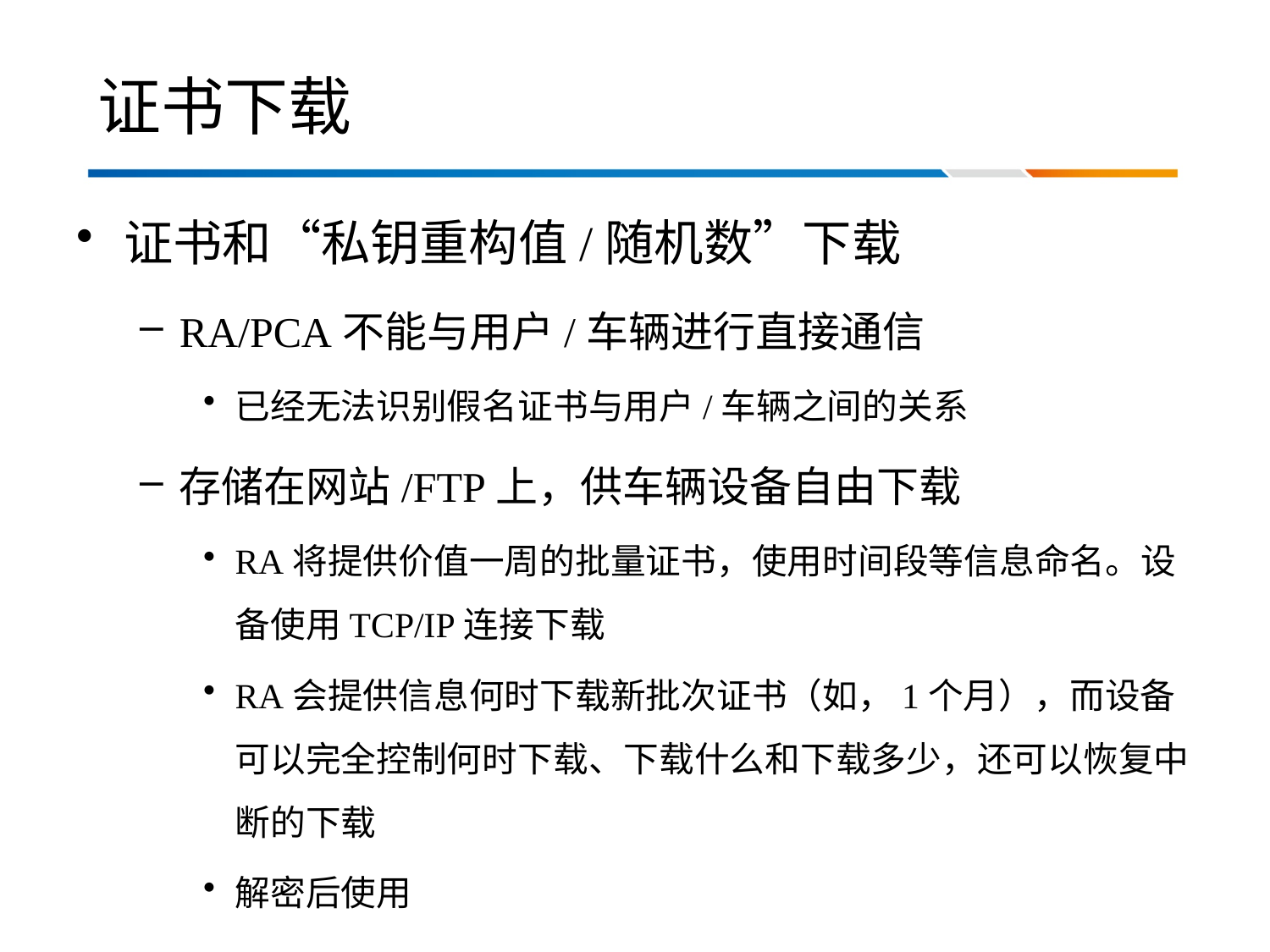

# 证书下载
证书和“私钥重构值/随机数”下载
RA/PCA不能与用户/车辆进行直接通信
已经无法识别假名证书与用户/车辆之间的关系
存储在网站/FTP上，供车辆设备自由下载
RA将提供价值一周的批量证书，使用时间段等信息命名。设备使用TCP/IP连接下载
RA会提供信息何时下载新批次证书（如，1个月），而设备可以完全控制何时下载、下载什么和下载多少，还可以恢复中断的下载
解密后使用